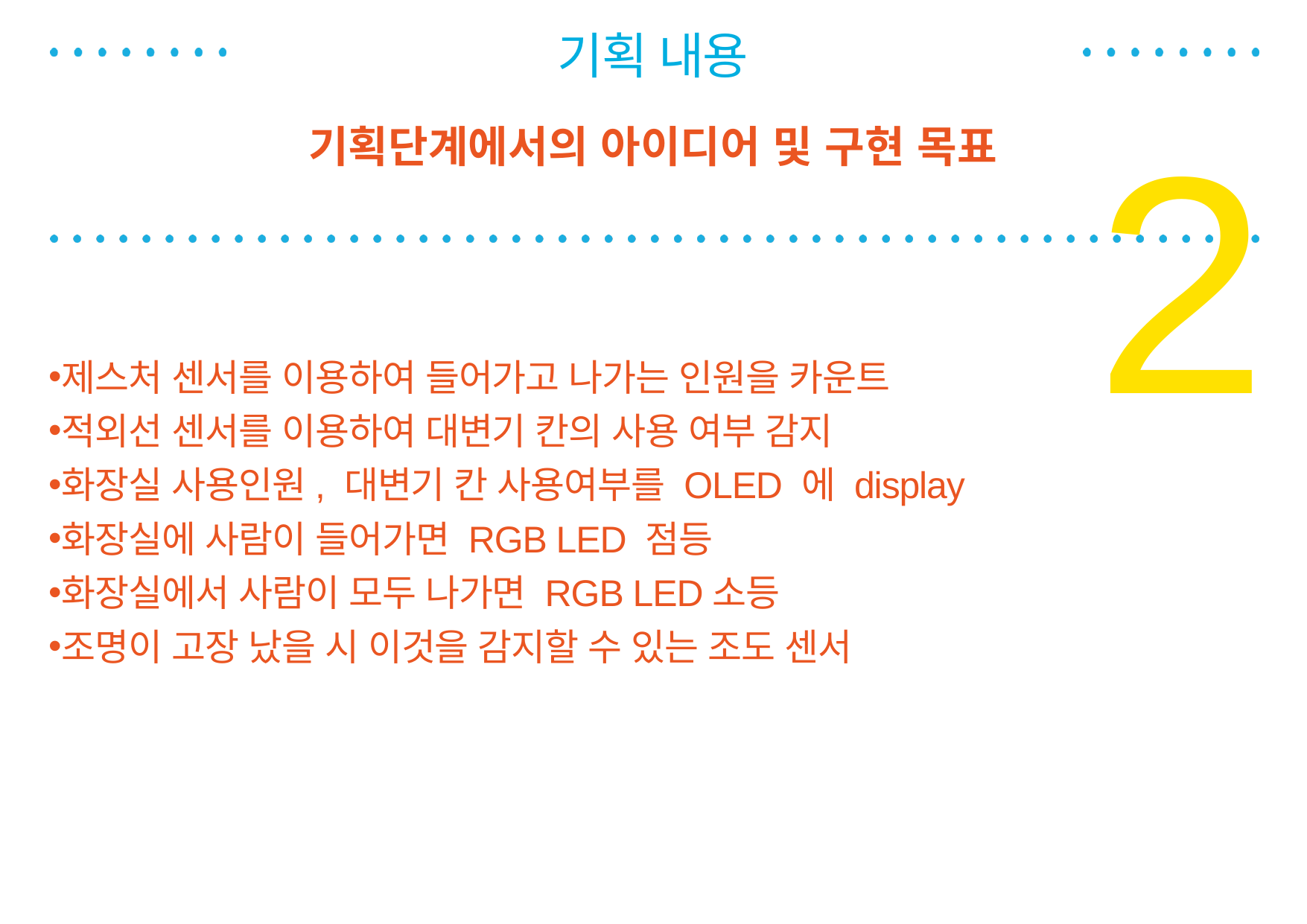

기획 내용
2
기획단계에서의 아이디어 및 구현 목표
제스처 센서를 이용하여 들어가고 나가는 인원을 카운트
적외선 센서를 이용하여 대변기 칸의 사용 여부 감지
화장실 사용인원, 대변기 칸 사용여부를 OLED 에 display
화장실에 사람이 들어가면 RGB LED 점등
화장실에서 사람이 모두 나가면 RGB LED소등
조명이 고장 났을 시 이것을 감지할 수 있는 조도 센서